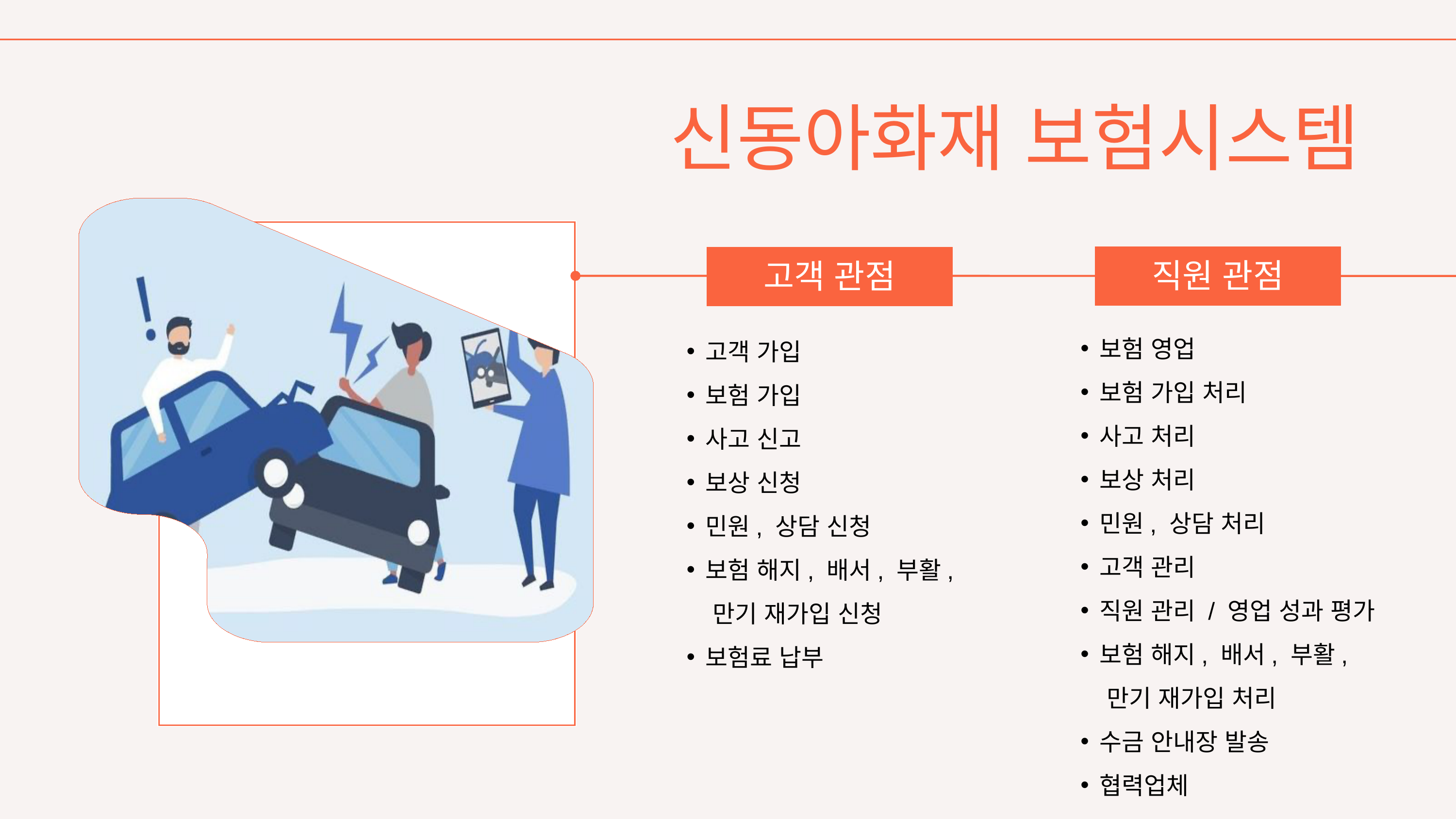

신동아화재 보험시스템

직원 관점

고객 관점

고객 가입
보험 가입
사고 신고
보상 신청
민원, 상담 신청
보험 해지, 배서, 부활,
   만기 재가입 신청
보험료 납부

보험 영업
보험 가입 처리
사고 처리
보상 처리
민원, 상담 처리
고객 관리
직원 관리 / 영업 성과 평가
보험 해지, 배서, 부활,
   만기 재가입 처리
수금 안내장 발송
협력업체